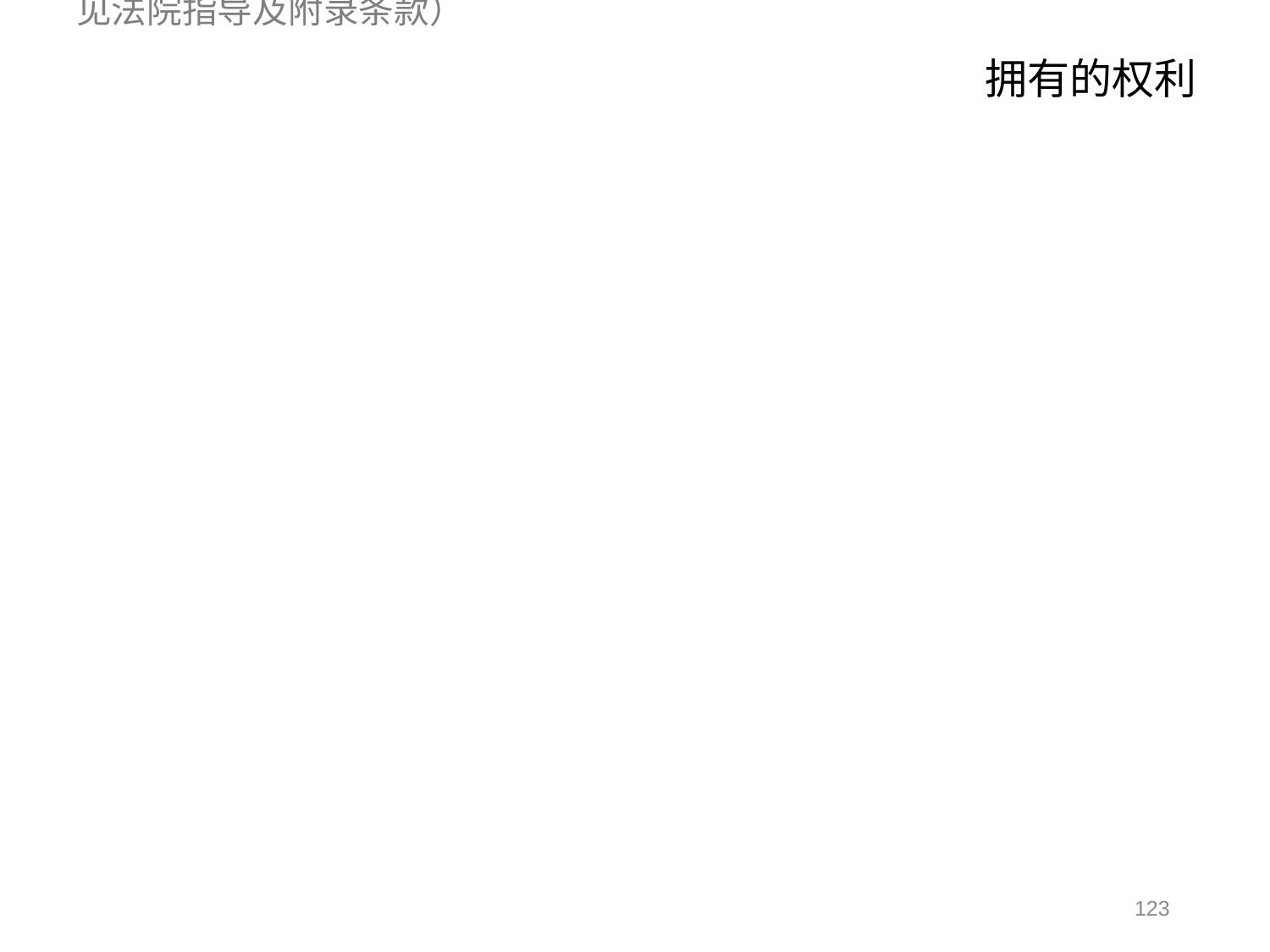

拥有的权利
专利
法务可以去专利局为自己的技术或产品申请专利以维护小组的专利权之前需要按相关规定填好专利申请书，详见专利局指导及附录条款。
交易合同书
交易合同书主要出现在与市场的交易中，需一式两份以书面及电子形式呈现，作为交易凭证和法庭证据。详见市场指导及附录条款。
协议
协议主要出现在与黑市的交易中，与交易合同书不同，协议以口头形式呈现，不能作为法庭证据，因此与黑市的交易中必须小心谨慎，斟酌好口头协议的内容再与黑市协商。详见黑市指导。
财物私有权
财物私有权保障小组的钱财、零件、工具、文具等物质财产不被他人窃得。财务私有权受法律保护，如财产私有权受到侵犯，可以上法院上诉（详见法院指导及附录条款）
信息保密权
信息保密权保障小组的创意、组内交流内容等智慧财产不被他人窃得。信息保密权受法律保护，如信息保密权受到侵犯，可以上法院上诉（详见法院指导及附录条款）

123